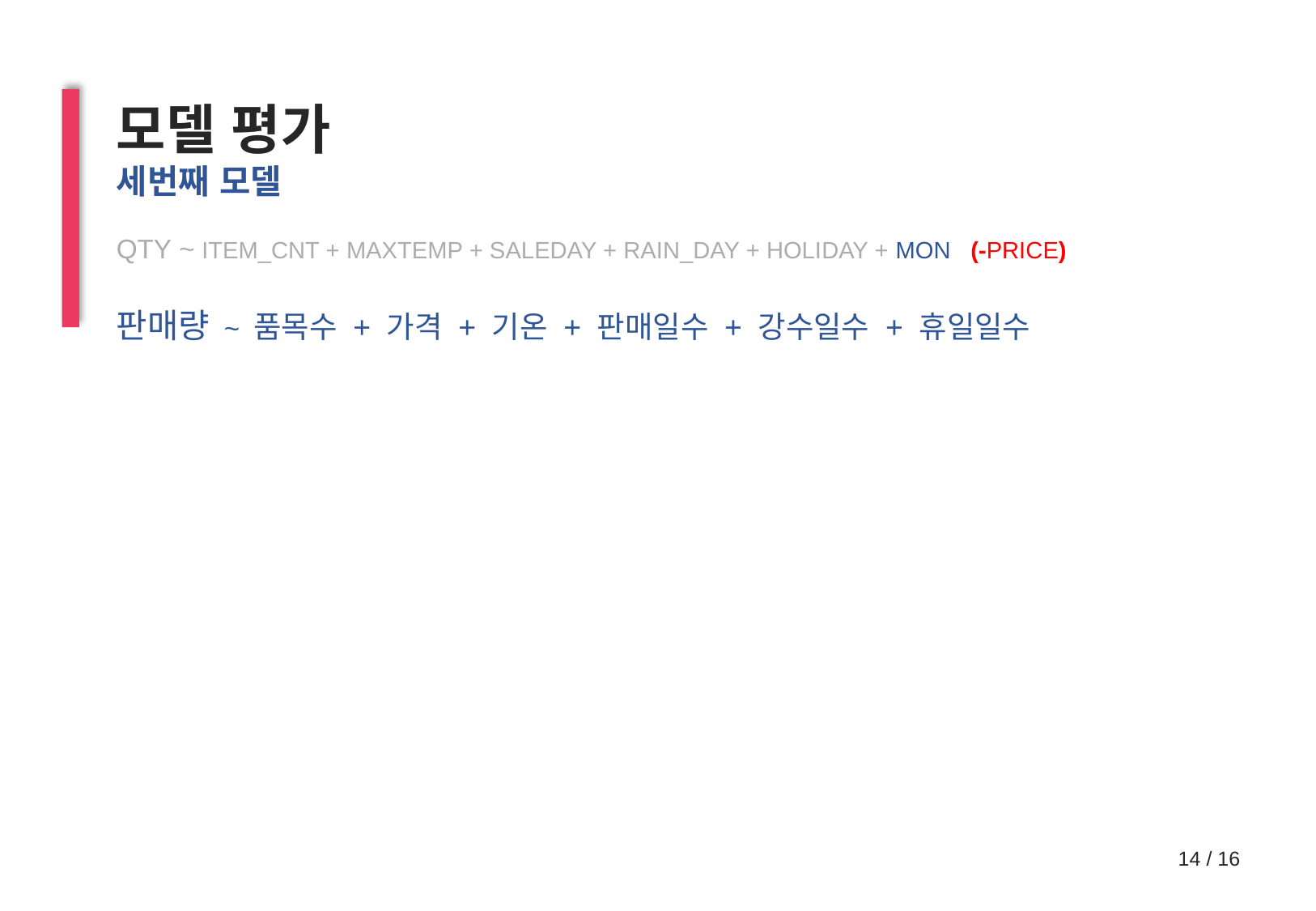

모델 평가
세번째 모델
QTY ~ ITEM_CNT + MAXTEMP + SALEDAY + RAIN_DAY + HOLIDAY + MON   (-PRICE)
판매량 ~ 품목수 + 가격 + 기온 + 판매일수 + 강수일수 + 휴일일수
14 / 16